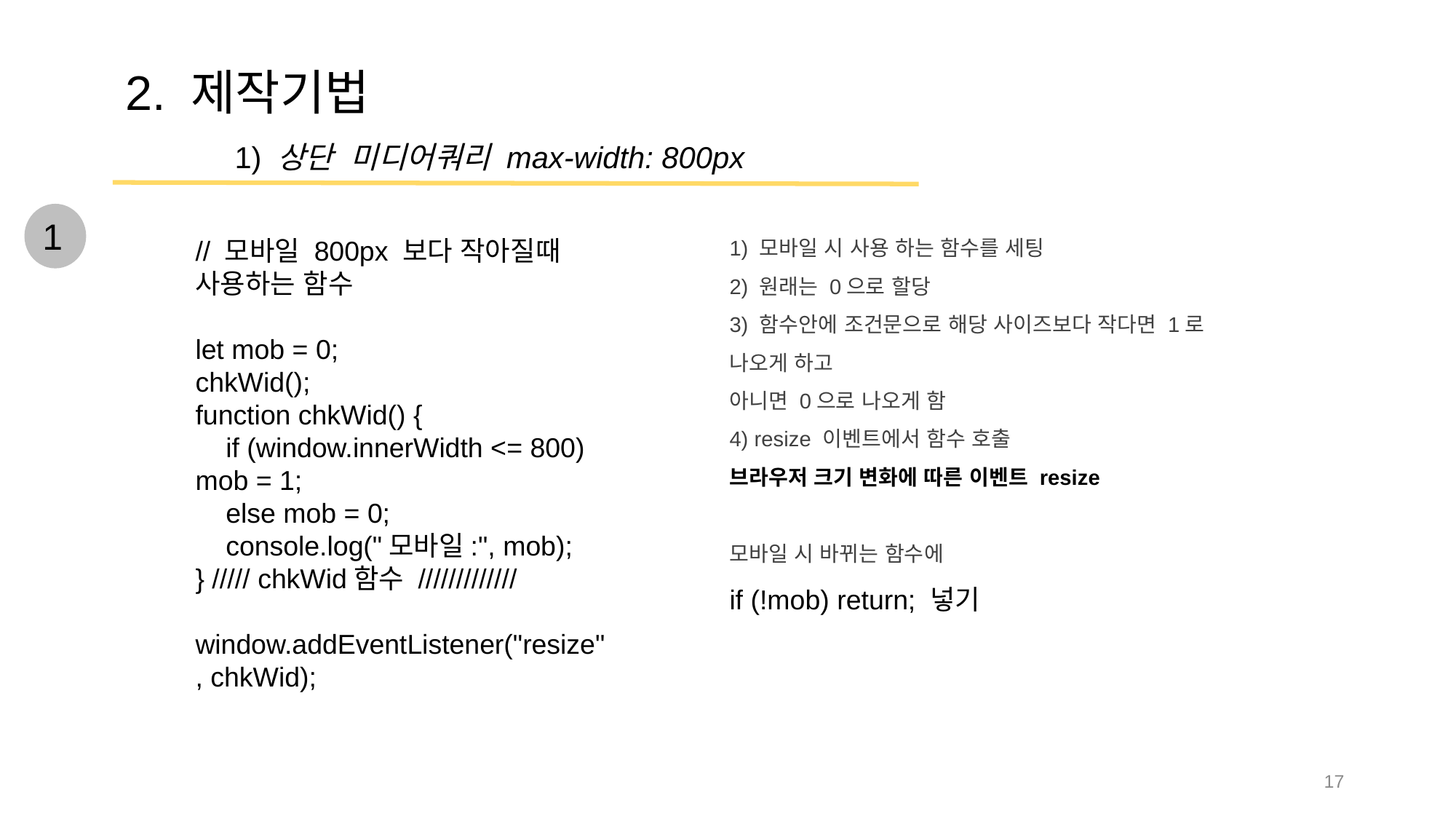

2. 제작기법
	1) 상단  미디어쿼리 max-width: 800px

1
1) 모바일 시 사용 하는 함수를 세팅
2) 원래는 0으로 할당
3) 함수안에 조건문으로 해당 사이즈보다 작다면 1로 나오게 하고
아니면 0으로 나오게 함
4) resize 이벤트에서 함수 호출
브라우저 크기 변화에 따른 이벤트 resize

모바일 시 바뀌는 함수에
if (!mob) return; 넣기

// 모바일 800px 보다 작아질때 사용하는 함수
let mob = 0;
chkWid();
function chkWid() {
    if (window.innerWidth <= 800) mob = 1;
    else mob = 0;
    console.log("모바일:", mob);
} ///// chkWid함수 /////////////
window.addEventListener("resize", chkWid);

17